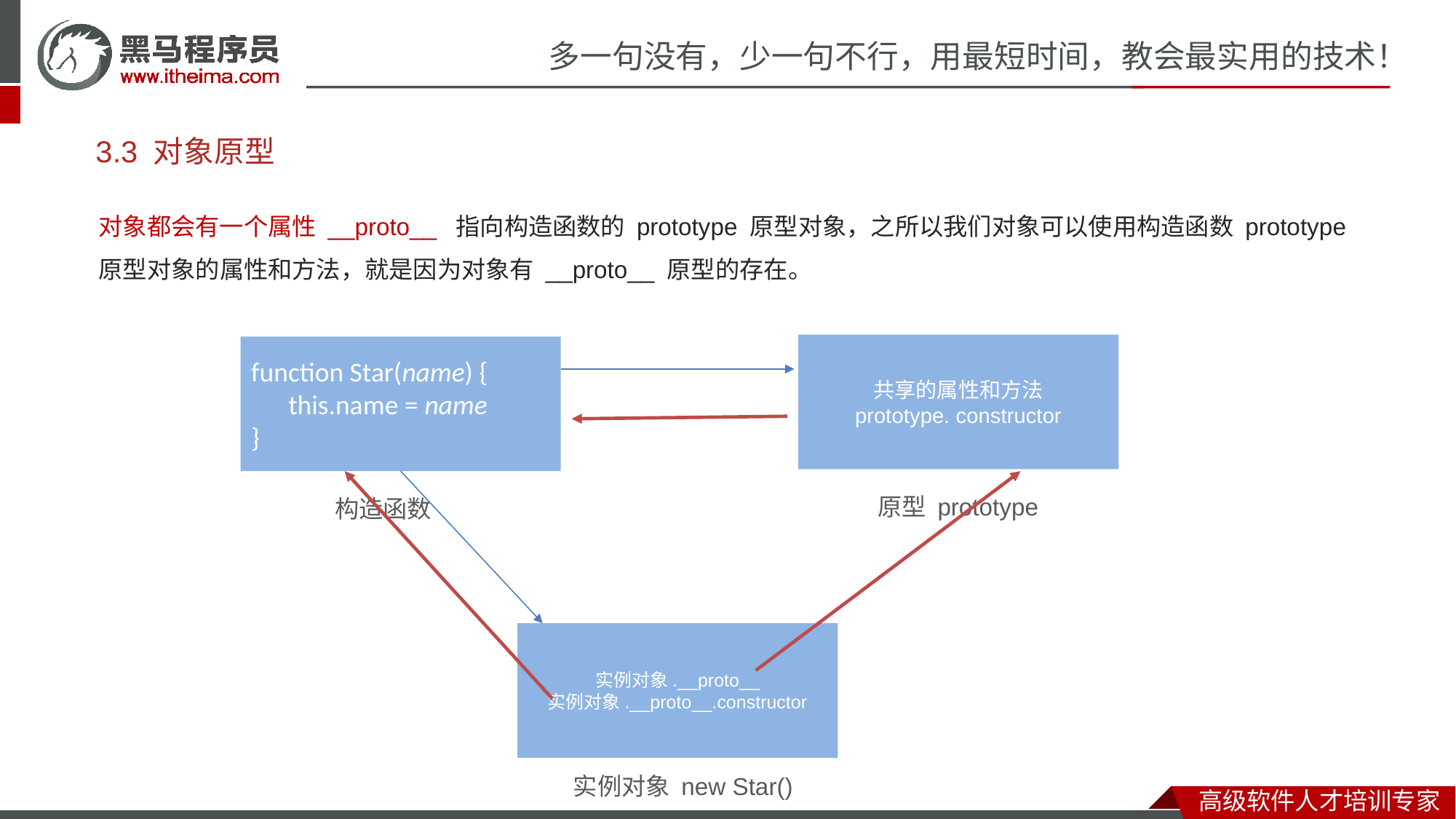

# 3.3 对象原型
对象都会有一个属性 __proto__  指向构造函数的 prototype 原型对象，之所以我们对象可以使用构造函数 prototype 原型对象的属性和方法，就是因为对象有 __proto__ 原型的存在。
共享的属性和方法
prototype. constructor
function Star(name) {
      this.name = name
}
原型 prototype
构造函数
实例对象.__proto__
实例对象.__proto__.constructor
实例对象 new Star()